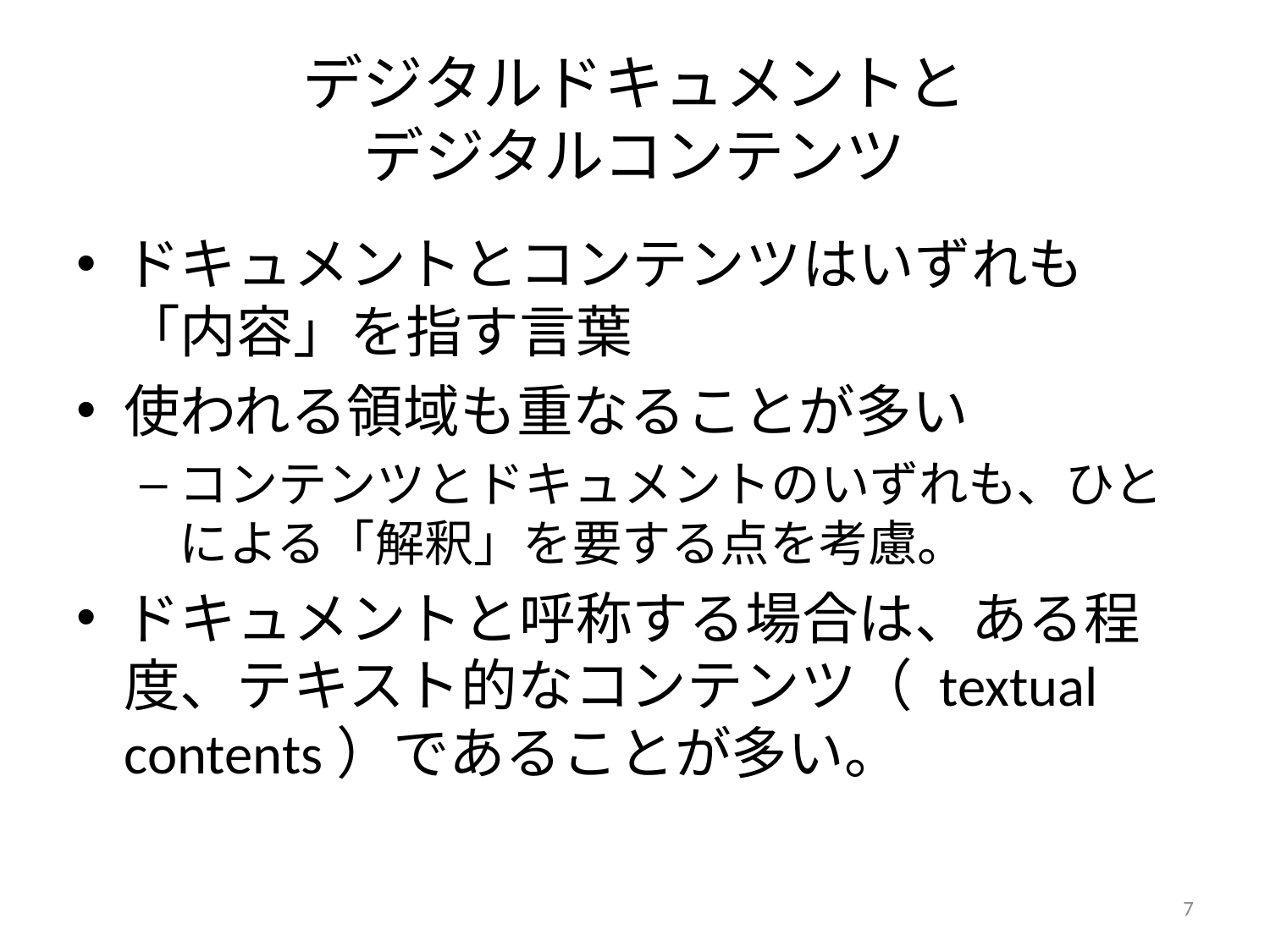

# デジタルドキュメントと デジタルコンテンツ
ドキュメントとコンテンツはいずれも「内容」を指す言葉
使われる領域も重なることが多い
コンテンツとドキュメントのいずれも、ひとによる「解釈」を要する点を考慮。
ドキュメントと呼称する場合は、ある程度、テキスト的なコンテンツ（ textual contents）であることが多い。
7